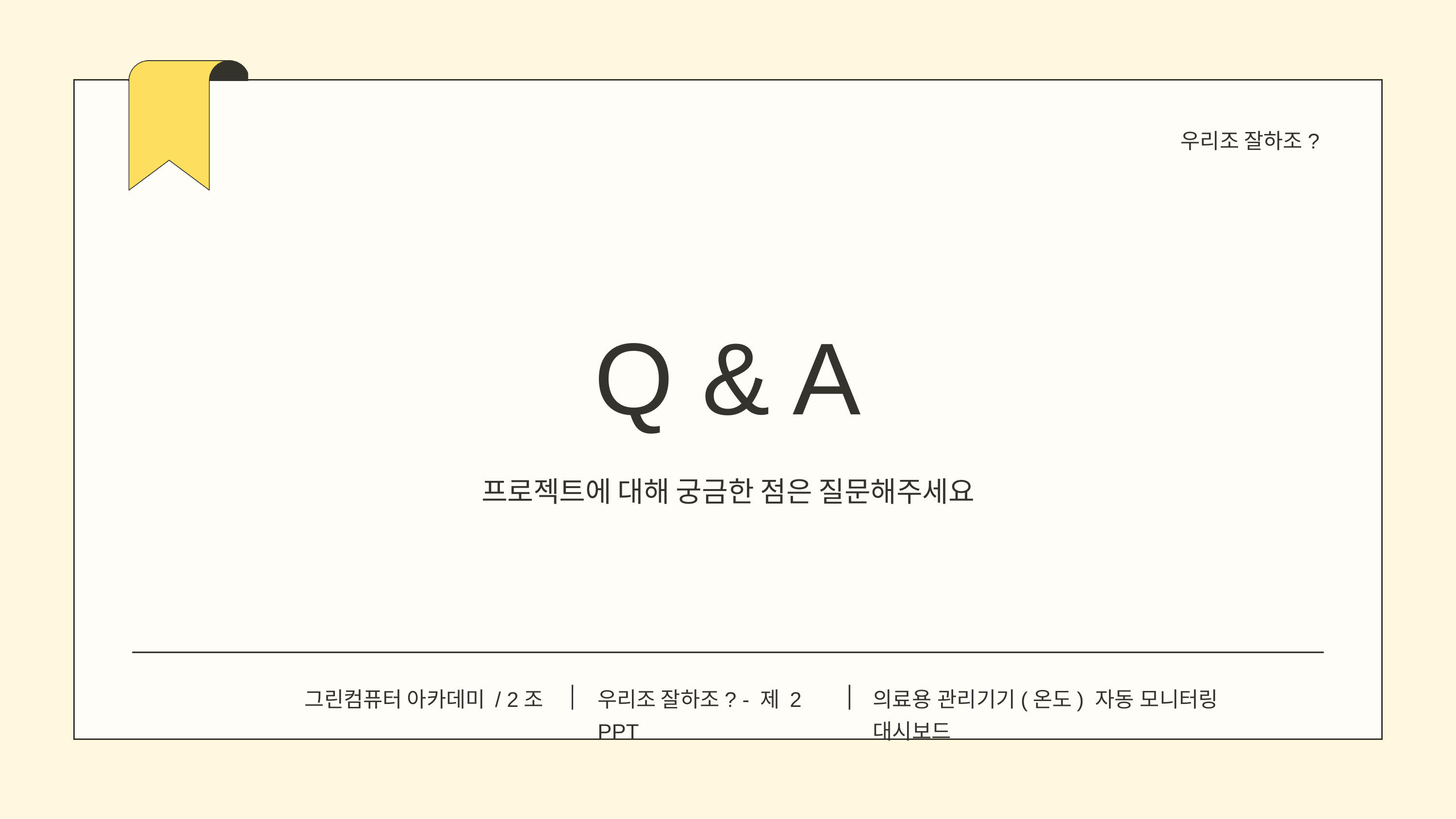

우리조 잘하조?
Q & A
프로젝트에 대해 궁금한 점은 질문해주세요

그린컴퓨터 아카데미 / 2조
우리조 잘하조? - 제 2 PPT
의료용 관리기기(온도) 자동 모니터링 대시보드